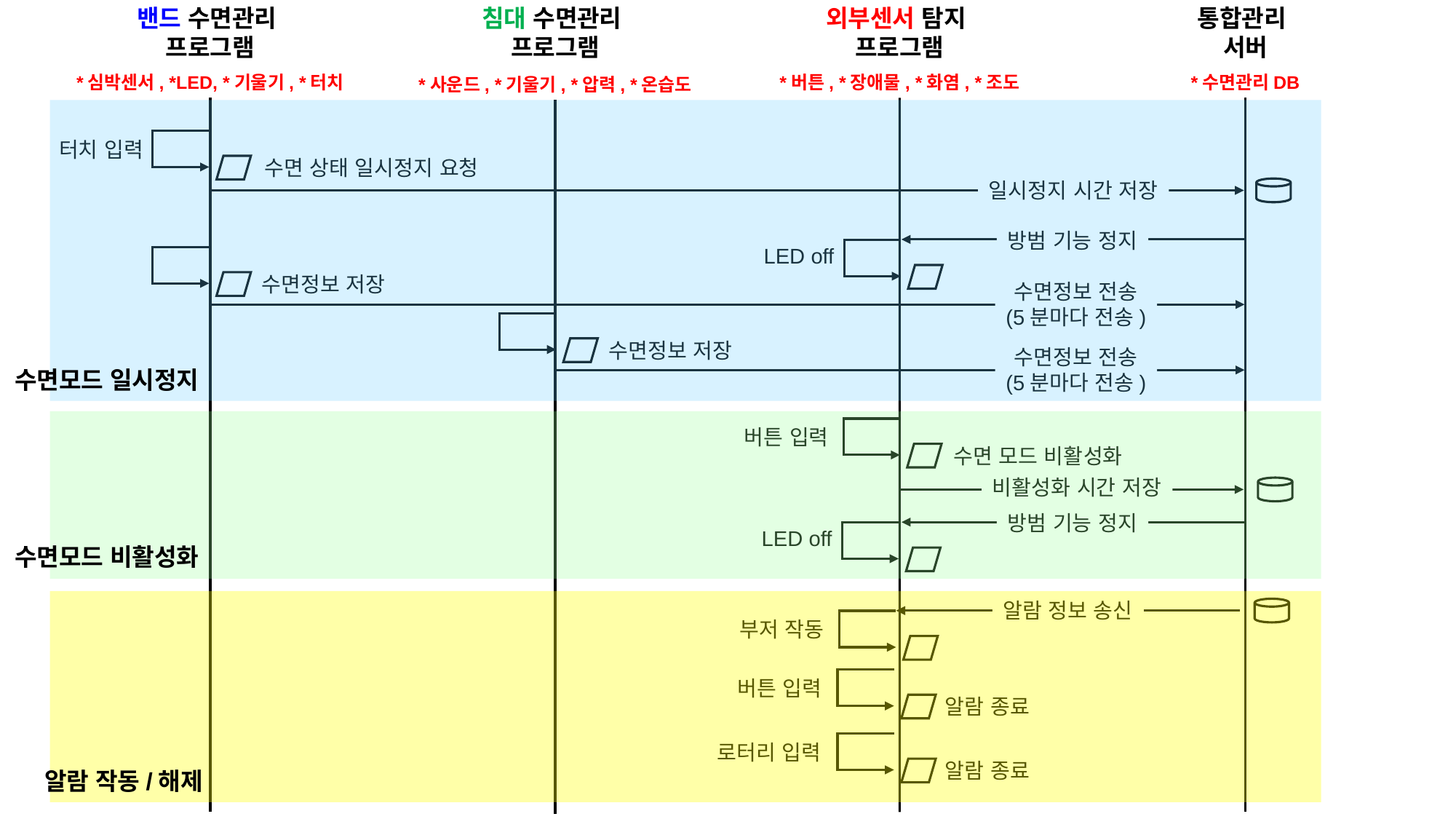

밴드 수면관리
프로그램
*심박센서, *LED, *기울기, *터치
침대 수면관리
프로그램
*사운드, *기울기, *압력, *온습도
외부센서 탐지
프로그램
*버튼, *장애물, *화염, *조도
통합관리
서버
*수면관리DB

터치 입력

수면 상태 일시정지 요청

일시정지 시간 저장

방범 기능 정지
LED off

수면정보 저장

수면정보 전송
(5분마다 전송)

수면정보 저장

수면정보 전송
(5분마다 전송)
수면모드 일시정지

버튼 입력

수면 모드 비활성화

비활성화 시간 저장

방범 기능 정지
LED off

수면모드 비활성화

알람 정보 송신

부저 작동

버튼 입력

알람 종료

로터리 입력

알람 종료

알람 작동/해제